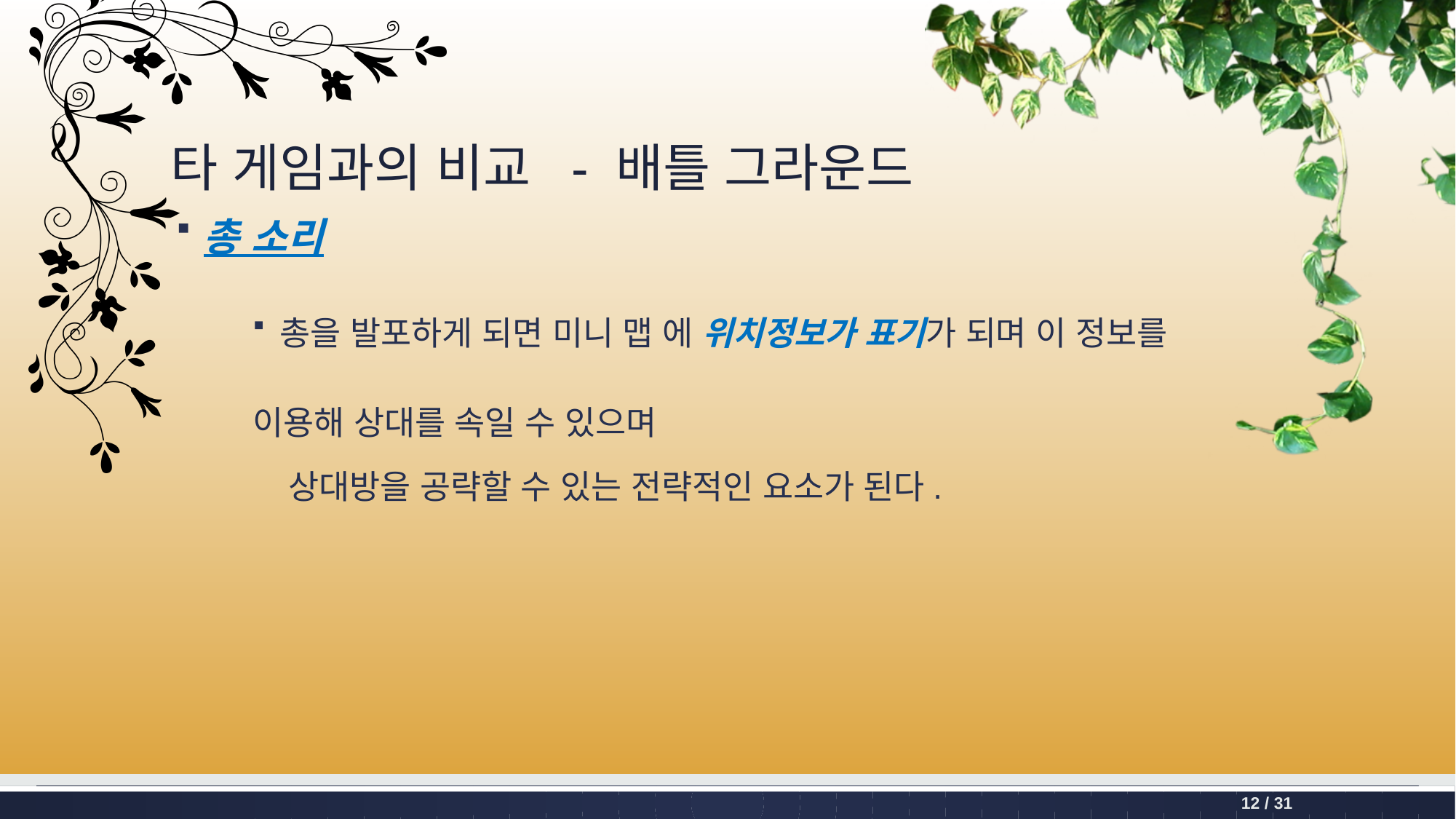

# 타 게임과의 비교  - 배틀 그라운드
총 소리

총을 발포하게 되면 미니 맵 에 위치정보가 표기가 되며 이 정보를

이용해 상대를 속일 수 있으며

   상대방을 공략할 수 있는 전략적인 요소가 된다.

12 / 31